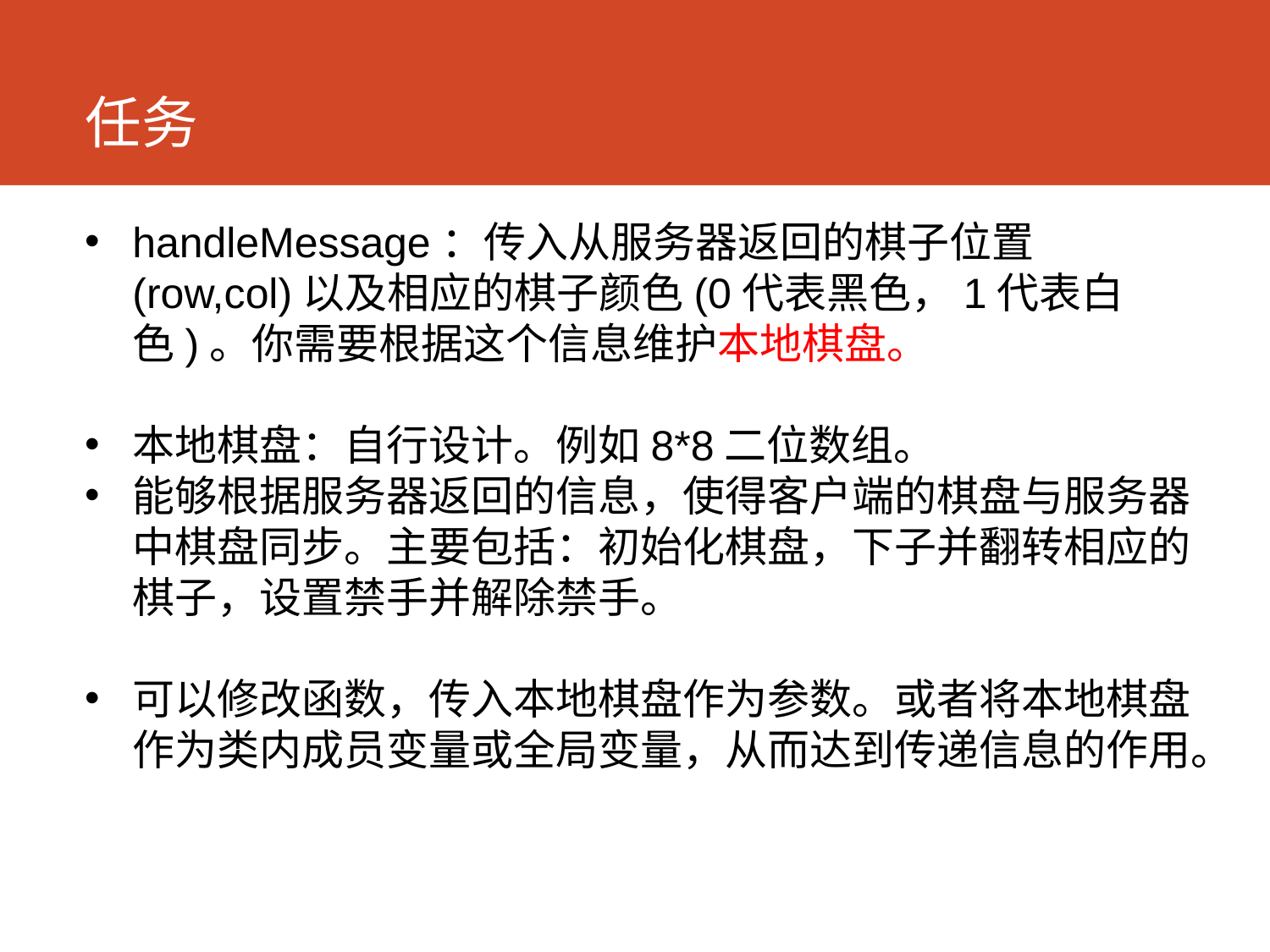

# 任务
handleMessage：传入从服务器返回的棋子位置(row,col)以及相应的棋子颜色(0代表黑色，1代表白色)。你需要根据这个信息维护本地棋盘。

本地棋盘：自行设计。例如8*8二位数组。
能够根据服务器返回的信息，使得客户端的棋盘与服务器中棋盘同步。主要包括：初始化棋盘，下子并翻转相应的棋子，设置禁手并解除禁手。

可以修改函数，传入本地棋盘作为参数。或者将本地棋盘作为类内成员变量或全局变量，从而达到传递信息的作用。